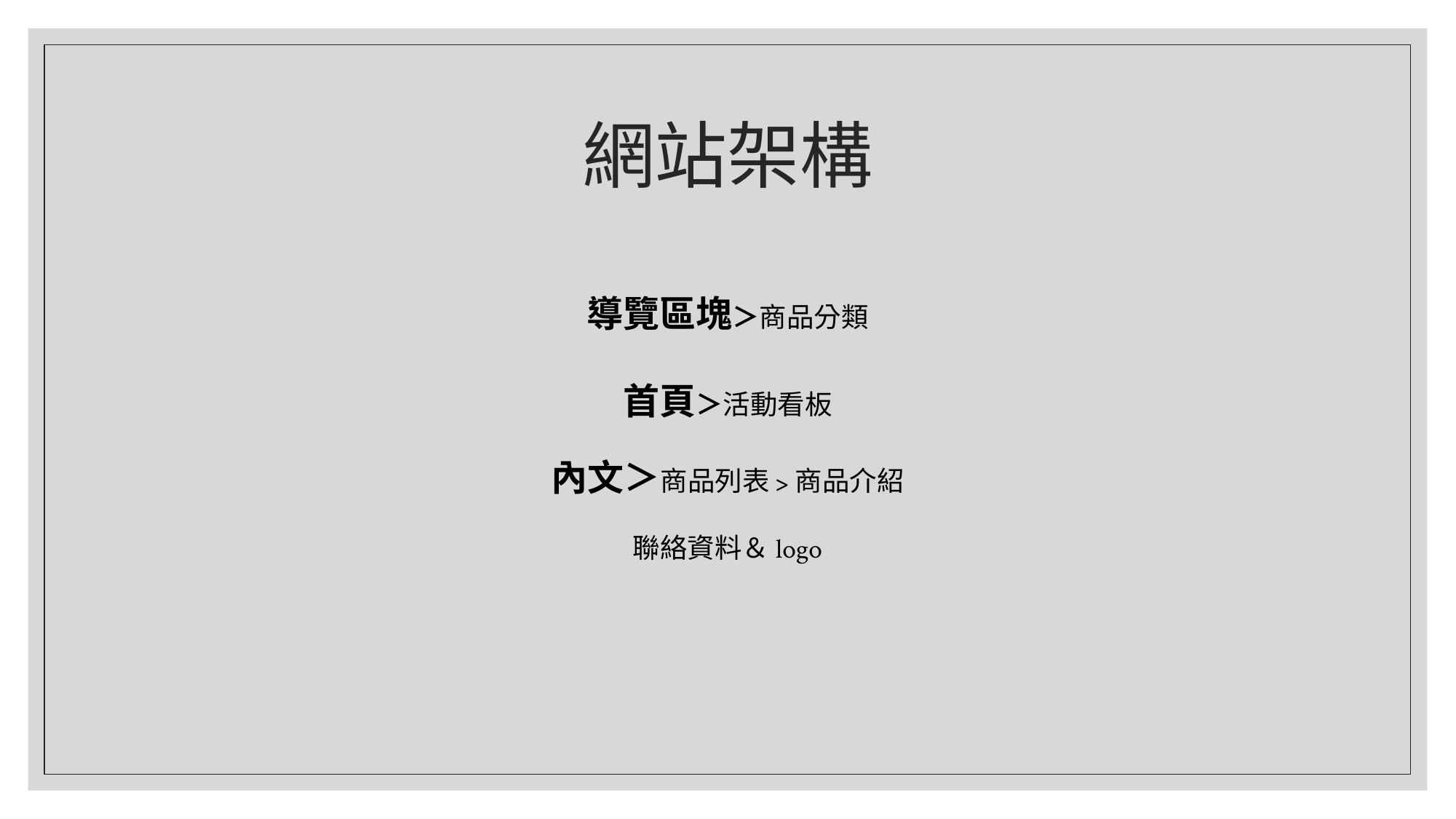

# 網站架構
導覽區塊＞商品分類

首頁＞活動看板

內文＞商品列表>商品介紹

聯絡資料＆logo